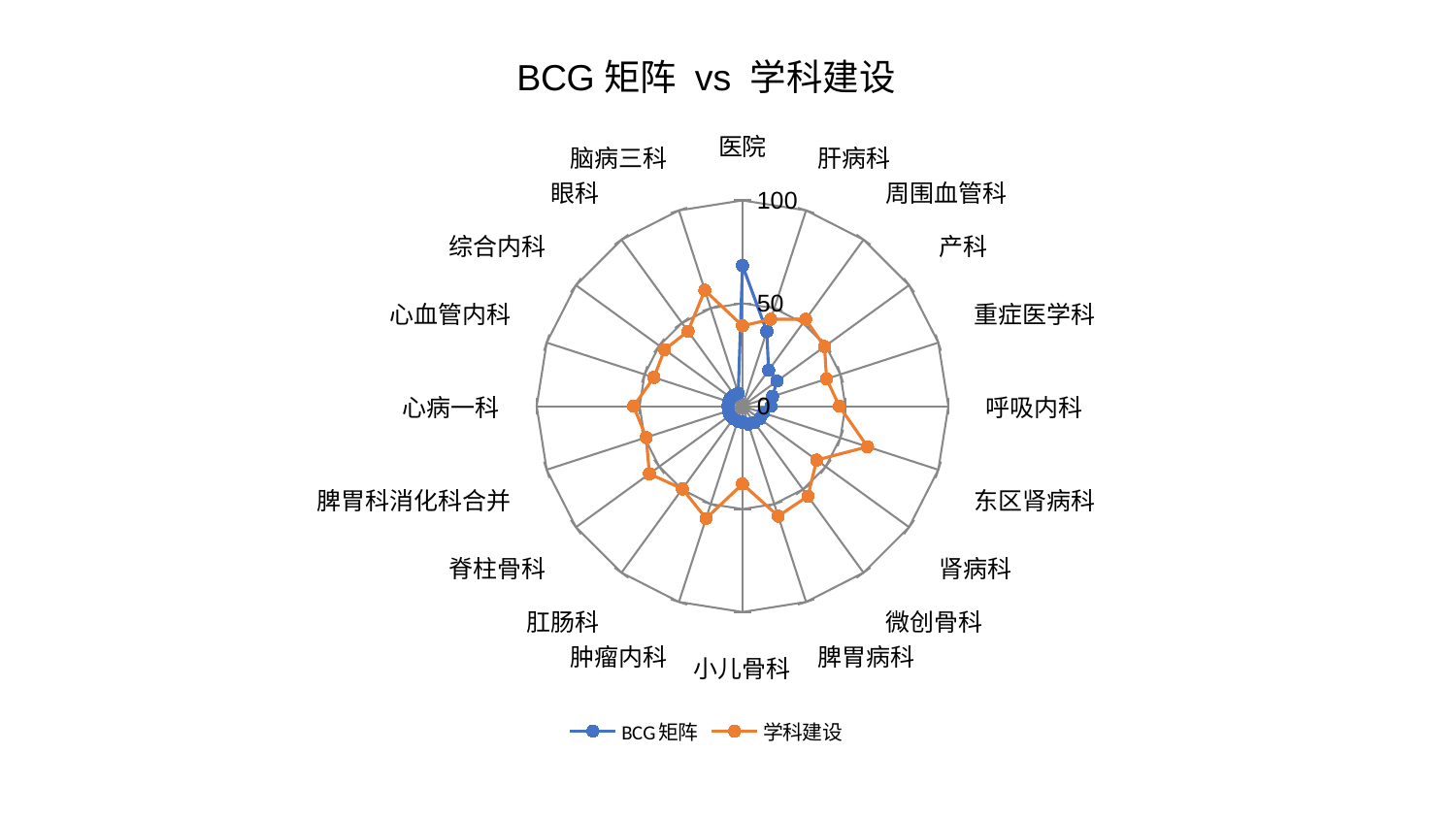

### Chart: BCG矩阵 vs 学科建设

| Category | BCG矩阵 | 学科建设 |
|---|---|---|
| 医院 | 68.3491336680153 | 39.017437941910565 |
| 肝病科 | 38.20120946980353 | 44.40791783715301 |
| 周围血管科 | 21.57623660356813 | 52.19435011255398 |
| 产科 | 20.716434724084987 | 49.25559983612424 |
| 重症医学科 | 15.34298919296237 | 42.942818115878175 |
| 呼吸内科 | 13.854645918309934 | 47.04292719618937 |
| 东区肾病科 | 10.670645318897034 | 63.85181796558634 |
| 肾病科 | 10.412311240633356 | 44.53349244692749 |
| 微创骨科 | 9.839673051517657 | 54.060181490415545 |
| 脾胃病科 | 9.20097843484877 | 56.14736231991407 |
| 小儿骨科 | 7.829311033413643 | 37.81476550175164 |
| 肿瘤内科 | 7.651822274336052 | 57.3603948144791 |
| 肛肠科 | 7.558735986413489 | 49.69043391257731 |
| 脊柱骨科 | 7.454791221962459 | 55.91211953987795 |
| 脾胃科消化科合并 | 7.218764726610078 | 49.20058967626103 |
| 心病一科 | 7.146927147890625 | 52.9087513911426 |
| 心血管内科 | 7.054109032086023 | 45.24538616676909 |
| 综合内科 | 6.996188892433071 | 46.79037274321383 |
| 眼科 | 6.675270054178308 | 45.044808057180354 |
| 脑病三科 | 6.639568904437853 | 59.21799238675048 |
77